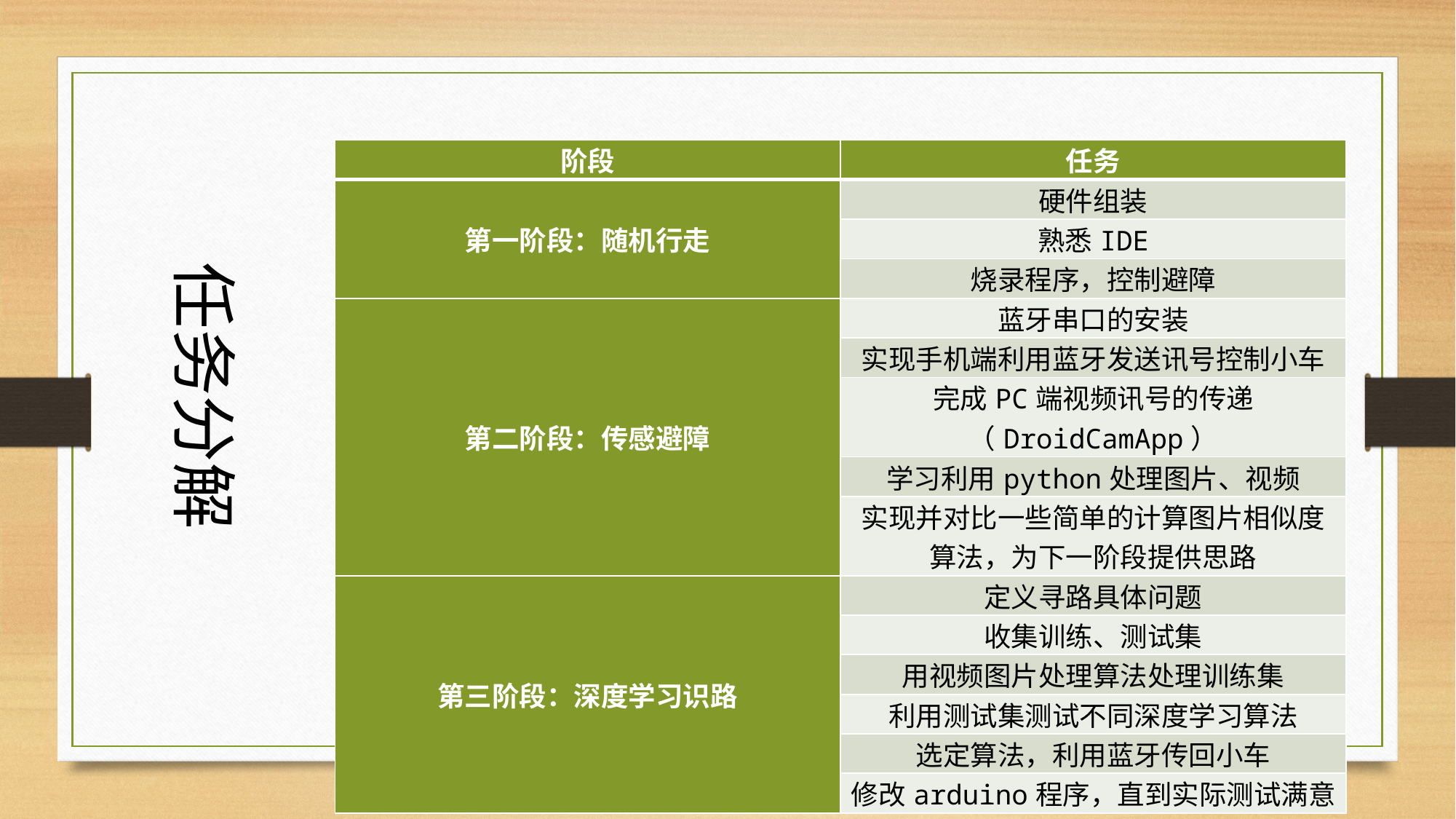

| 阶段 | 任务 |
| --- | --- |
| 第一阶段：随机行走 | 硬件组装 |
|  | 熟悉IDE |
|  | 烧录程序，控制避障 |
| 第二阶段：传感避障 | 蓝牙串口的安装 |
|  | 实现手机端利用蓝牙发送讯号控制小车 |
|  | 完成PC端视频讯号的传递（DroidCamApp） |
|  | 学习利用python处理图片、视频 |
|  | 实现并对比一些简单的计算图片相似度算法，为下一阶段提供思路 |
| 第三阶段：深度学习识路 | 定义寻路具体问题 |
|  | 收集训练、测试集 |
|  | 用视频图片处理算法处理训练集 |
|  | 利用测试集测试不同深度学习算法 |
|  | 选定算法，利用蓝牙传回小车 |
|  | 修改arduino程序，直到实际测试满意 |
任务分解